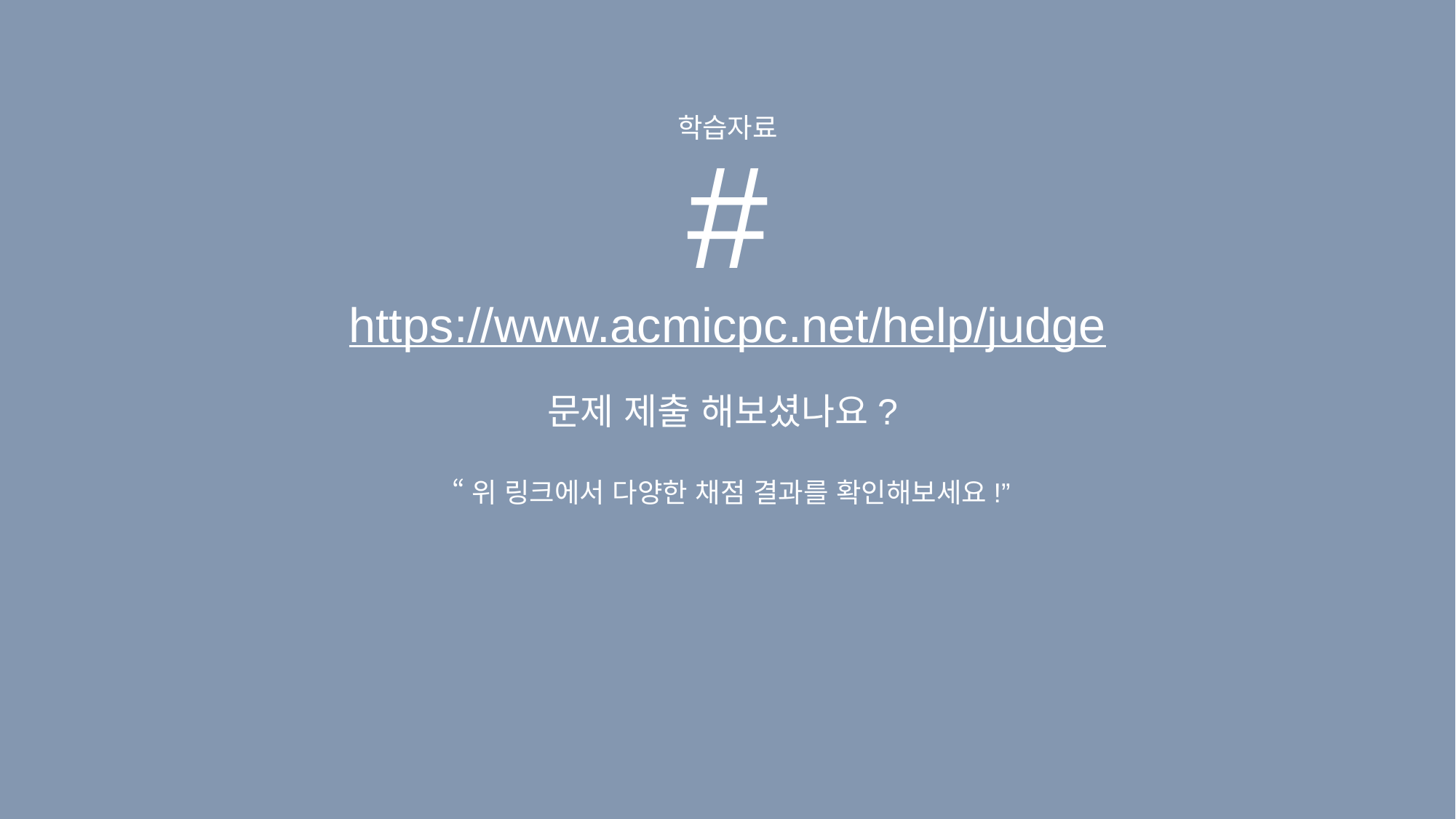

학습자료
#
https://www.acmicpc.net/help/judge
문제 제출 해보셨나요?

 “위 링크에서 다양한 채점 결과를 확인해보세요!”